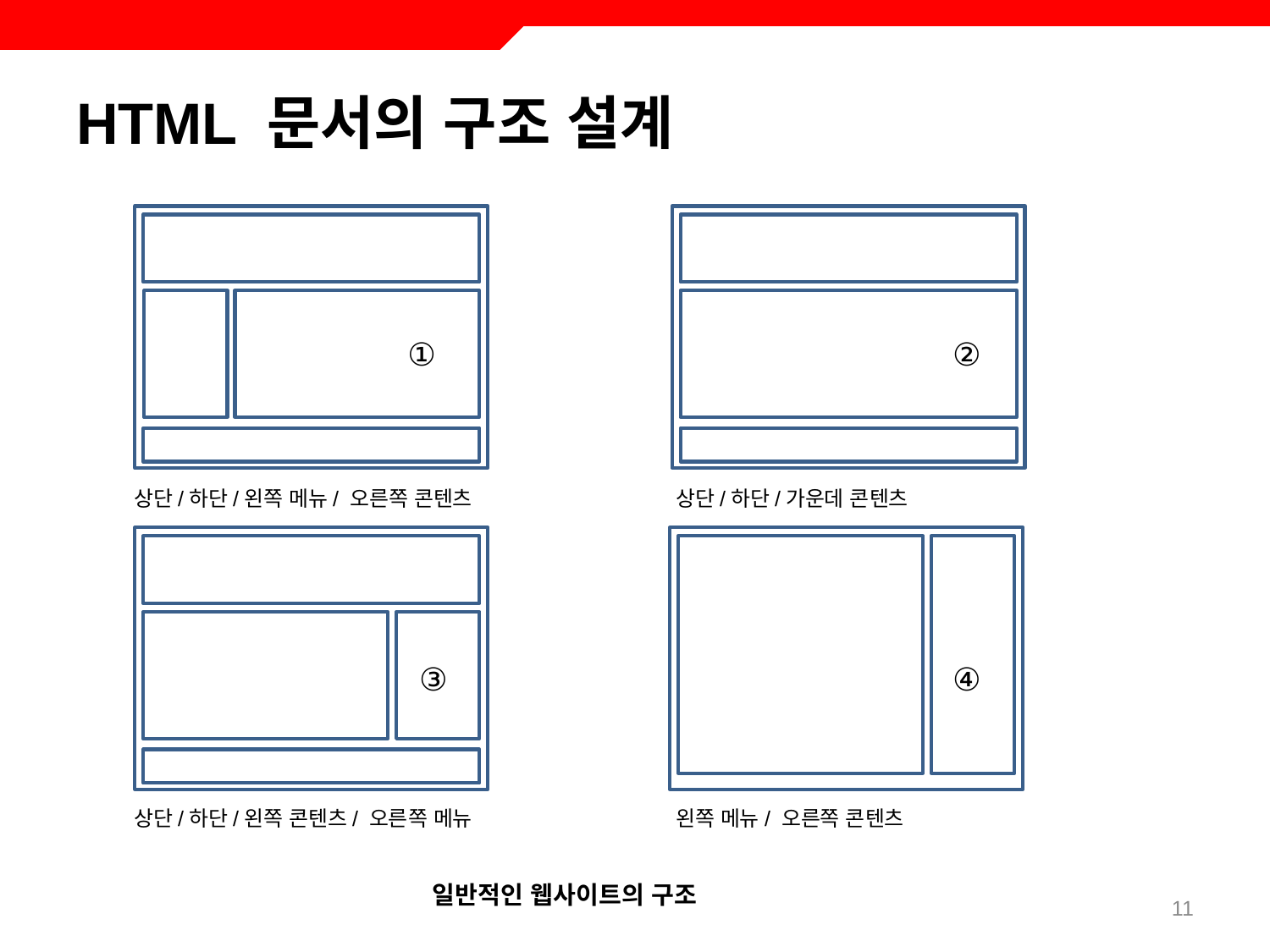

# HTML 문서의 구조 설계

①
②
상단/하단/왼쪽 메뉴/ 오른쪽 콘텐츠
상단/하단/가운데 콘텐츠

③
④
상단/하단/왼쪽 콘텐츠/ 오른쪽 메뉴
왼쪽 메뉴/ 오른쪽 콘텐츠
일반적인 웹사이트의 구조
11